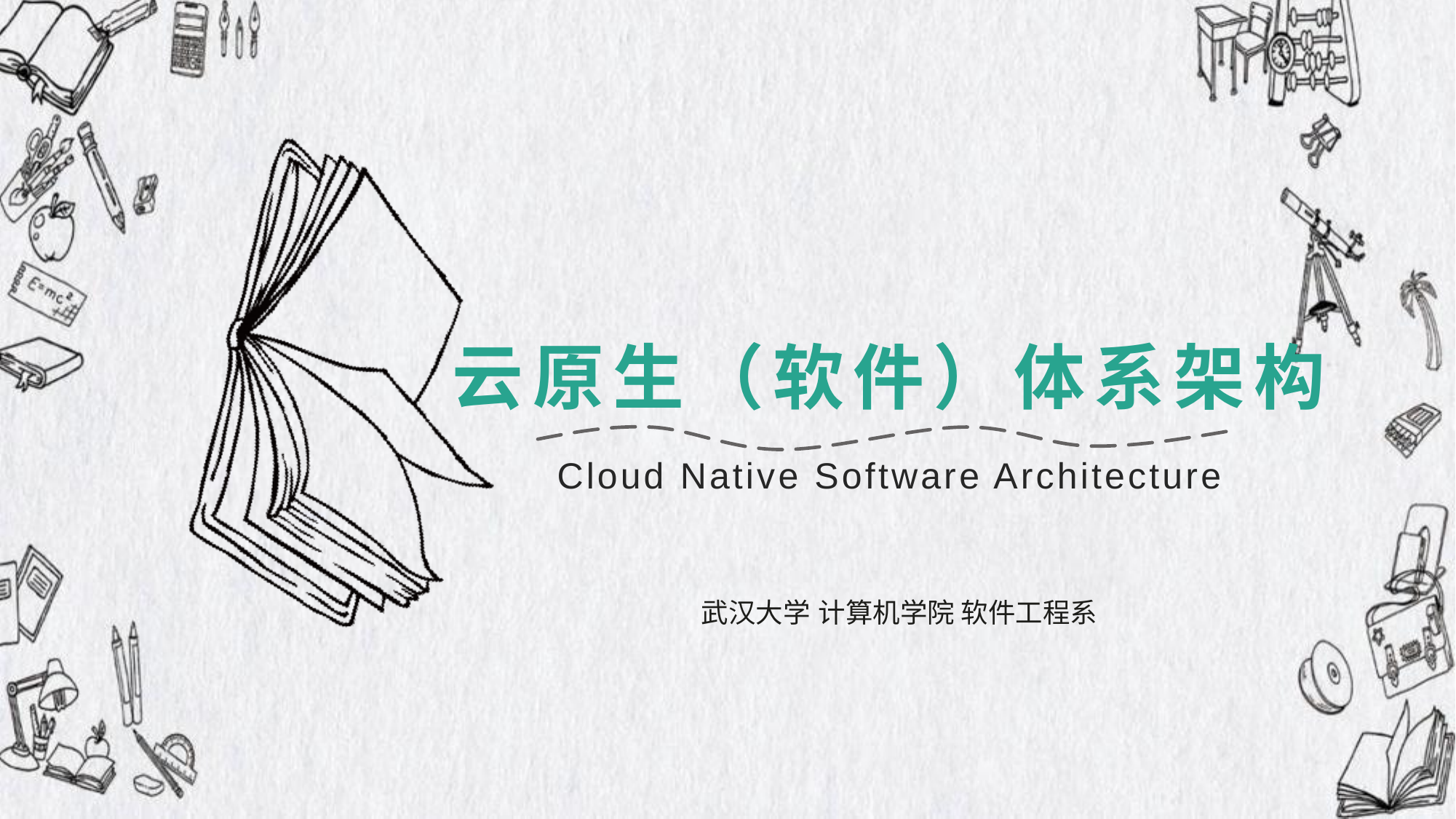

# 云原生（软件）体系架构
Cloud Native Software Architecture
武汉大学 计算机学院 软件工程系